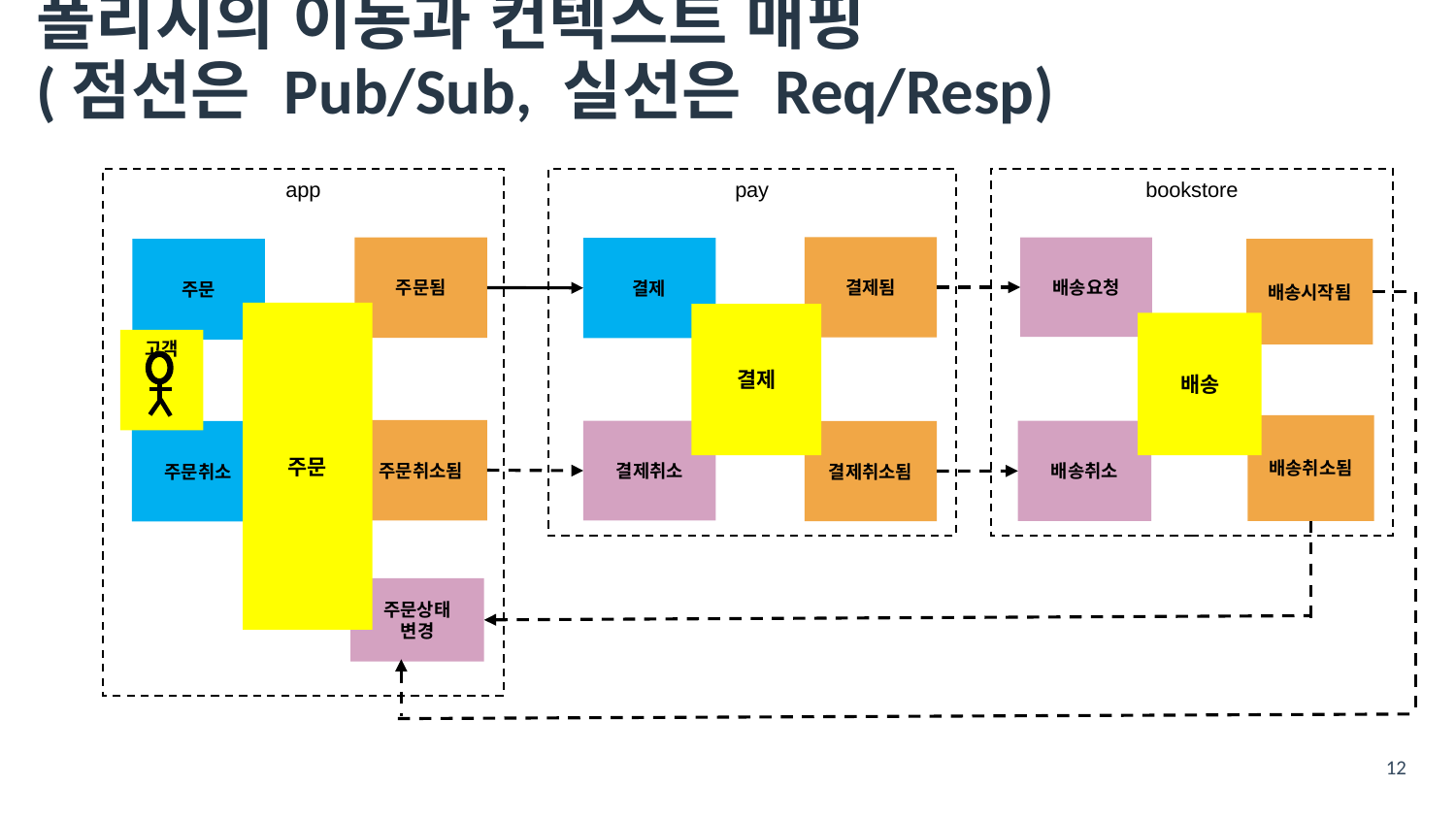

# 폴리시의 이동과 컨텍스트 매핑 (점선은 Pub/Sub, 실선은 Req/Resp)
app
bookstore
pay
결제됨
결제
결제취소됨
주문됨
주문
주문
고객

주문취소됨
주문취소
배송요청
배송시작됨
배송취소됨
결제
배송
결제취소
배송취소
주문상태
변경